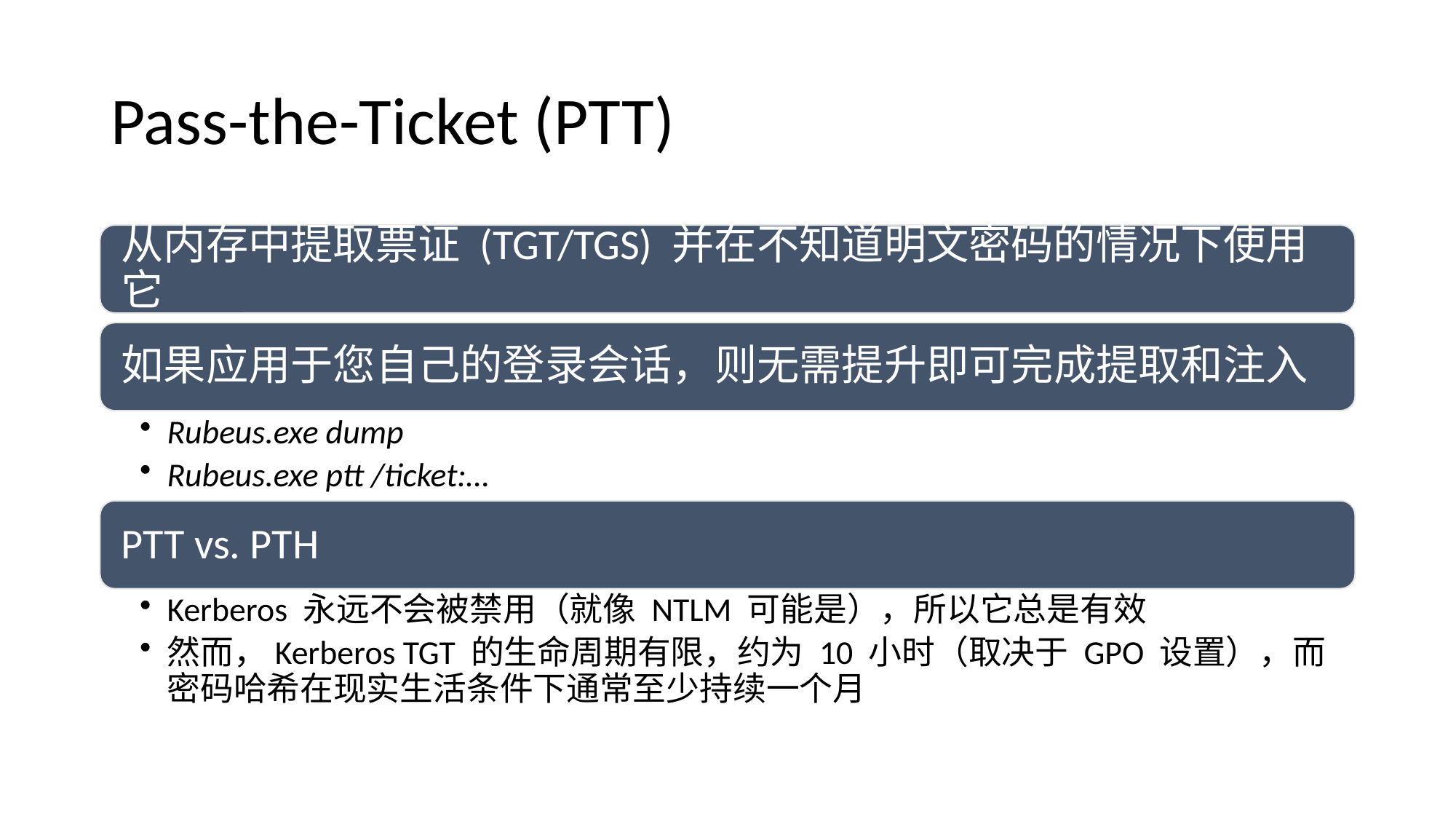

# Pass-the-Ticket (PTT)
从内存中提取票证 (TGT/TGS) 并在不知道明文密码的情况下使用它
如果应用于您自己的登录会话，则无需提升即可完成提取和注入
Rubeus.exe dump
Rubeus.exe ptt /ticket:…
PTT vs. PTH
Kerberos 永远不会被禁用（就像 NTLM 可能是），所以它总是有效
然而，Kerberos TGT 的生命周期有限，约为 10 小时（取决于 GPO 设置），而密码哈希在现实生活条件下通常至少持续一个月